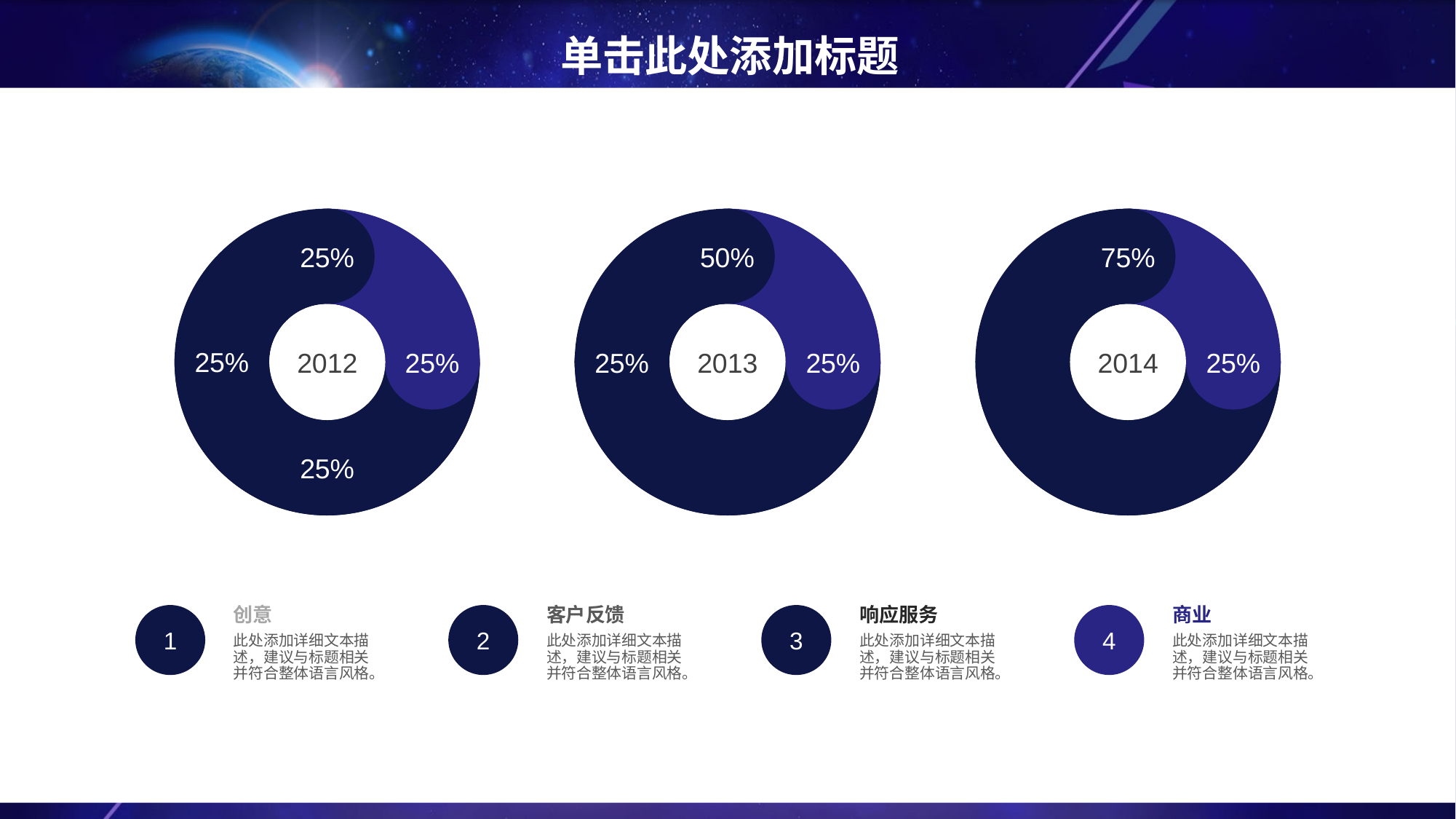

# 单击此处添加标题

25%

50%

75%
2012
2013
2014
25%

25%
25%
25%
25%

25%

客户反馈
响应服务
商业
创意
2
3
4
1
此处添加详细文本描述，建议与标题相关并符合整体语言风格。
此处添加详细文本描述，建议与标题相关并符合整体语言风格。
此处添加详细文本描述，建议与标题相关并符合整体语言风格。
此处添加详细文本描述，建议与标题相关并符合整体语言风格。